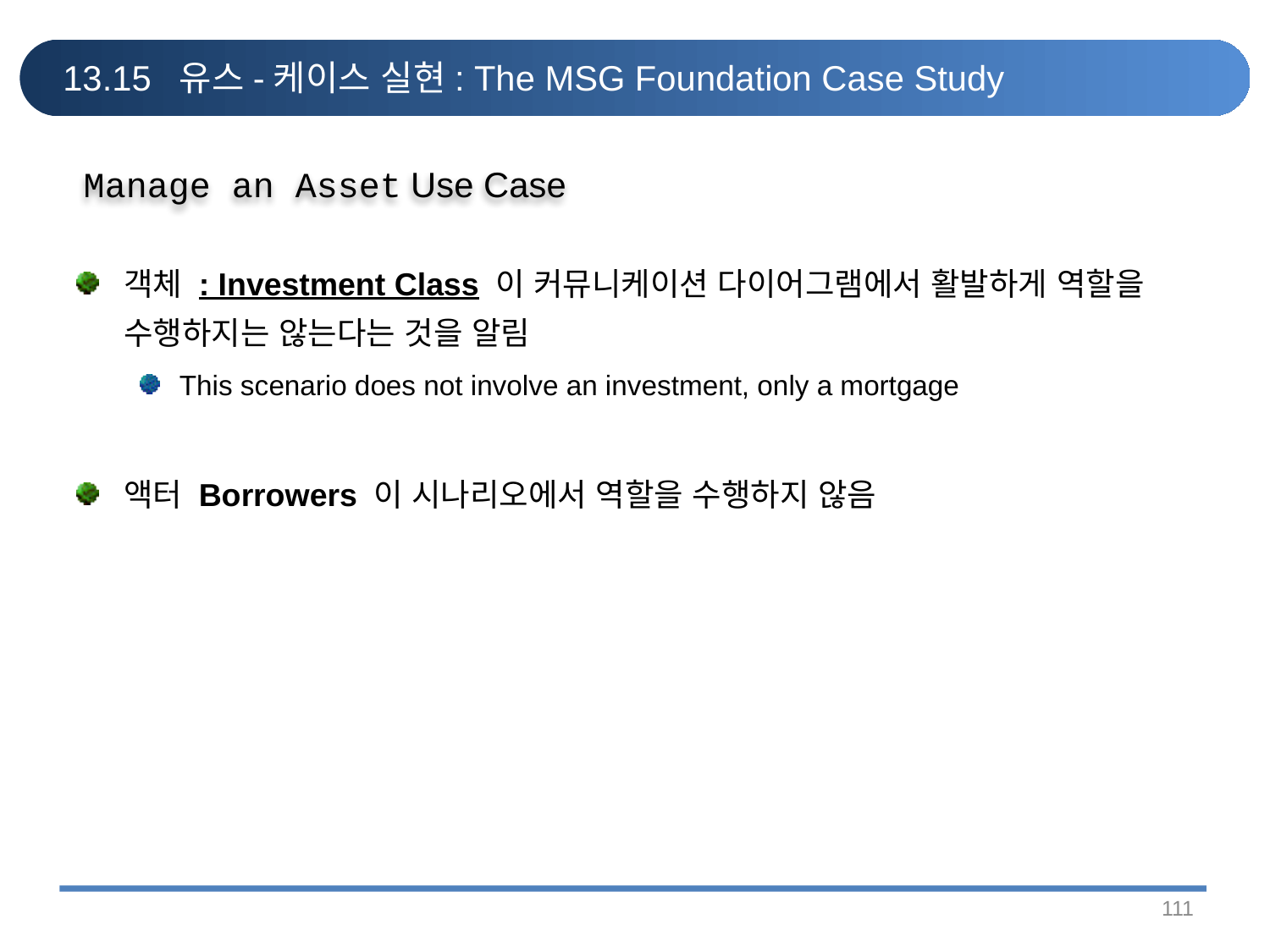

# 13.15  유스-케이스 실현: The MSG Foundation Case Study
Manage an Asset Use Case
객체 : Investment Class 이 커뮤니케이션 다이어그램에서 활발하게 역할을 수행하지는 않는다는 것을 알림
This scenario does not involve an investment, only a mortgage

액터 Borrowers 이 시나리오에서 역할을 수행하지 않음

111